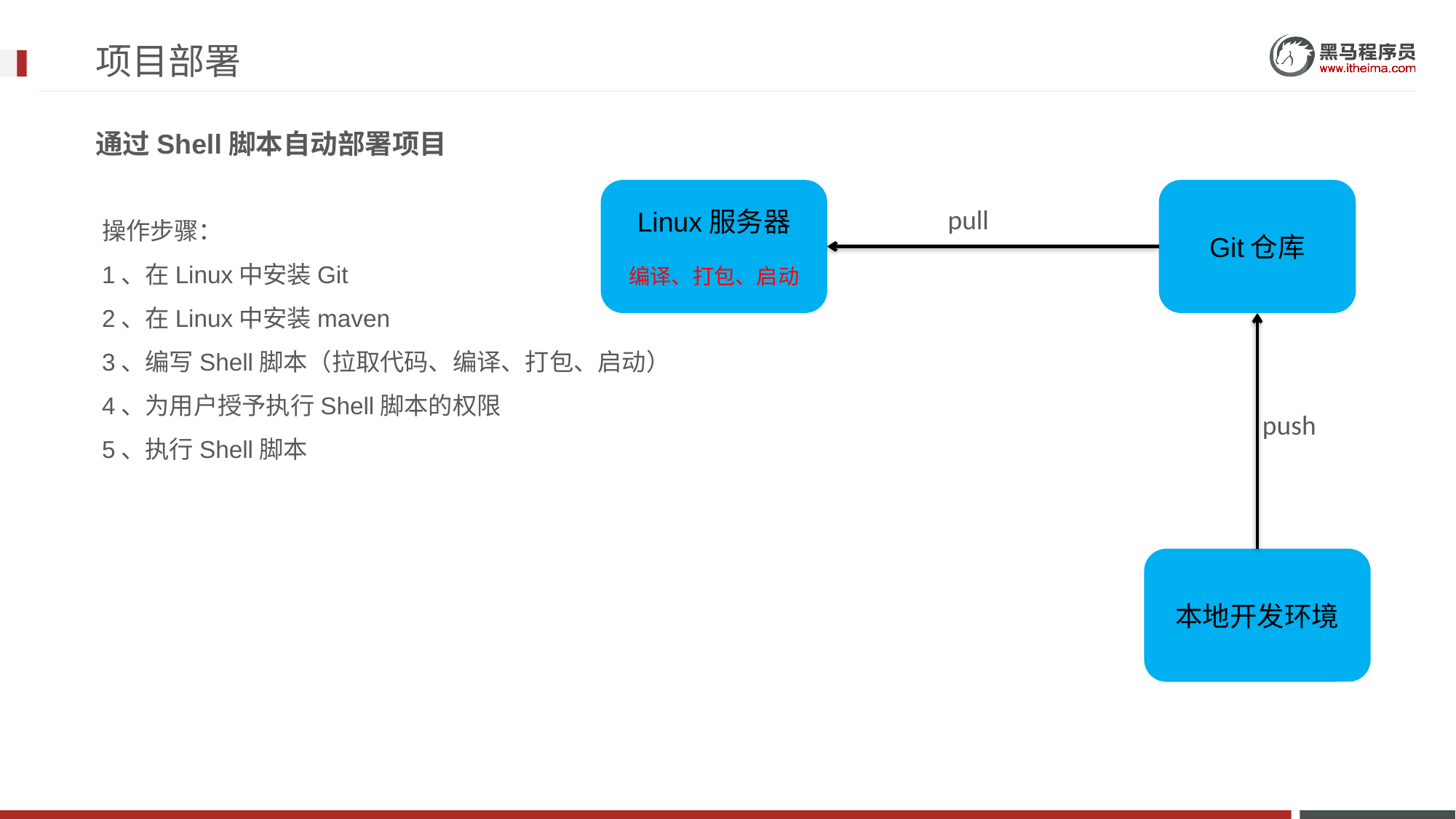

# 项目部署
通过Shell脚本自动部署项目
操作步骤：
1、在Linux中安装Git
2、在Linux中安装maven
3、编写Shell脚本（拉取代码、编译、打包、启动）
4、为用户授予执行Shell脚本的权限
5、执行Shell脚本
Linux服务器

编译、打包、启动
Git仓库
pull
push
本地开发环境